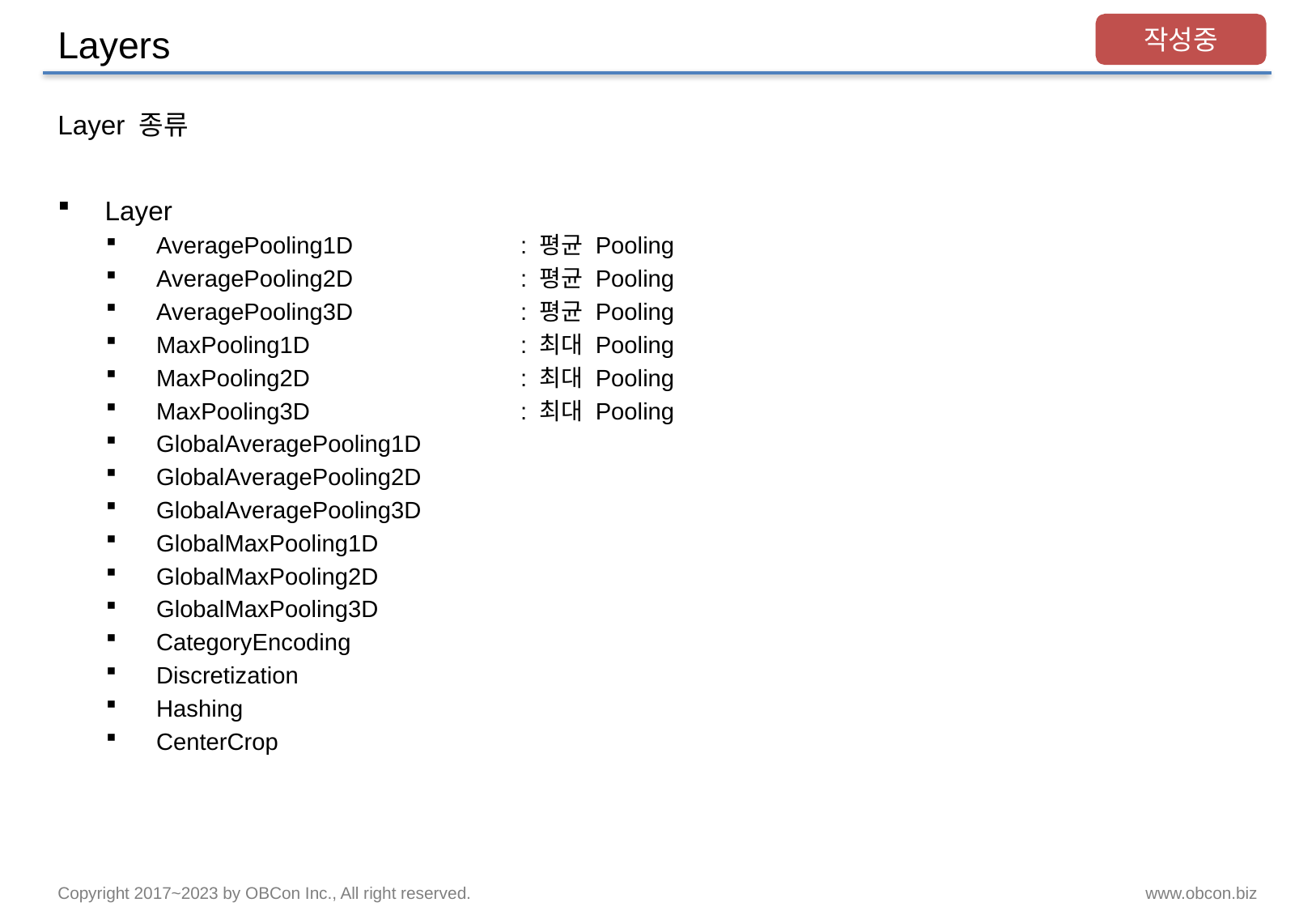

# Layers
작성중
Layer 종류
Layer
AveragePooling1D		: 평균 Pooling
AveragePooling2D		: 평균 Pooling
AveragePooling3D		: 평균 Pooling
MaxPooling1D		: 최대 Pooling
MaxPooling2D		: 최대 Pooling
MaxPooling3D		: 최대 Pooling
GlobalAveragePooling1D
GlobalAveragePooling2D
GlobalAveragePooling3D
GlobalMaxPooling1D
GlobalMaxPooling2D
GlobalMaxPooling3D
CategoryEncoding
Discretization
Hashing
CenterCrop